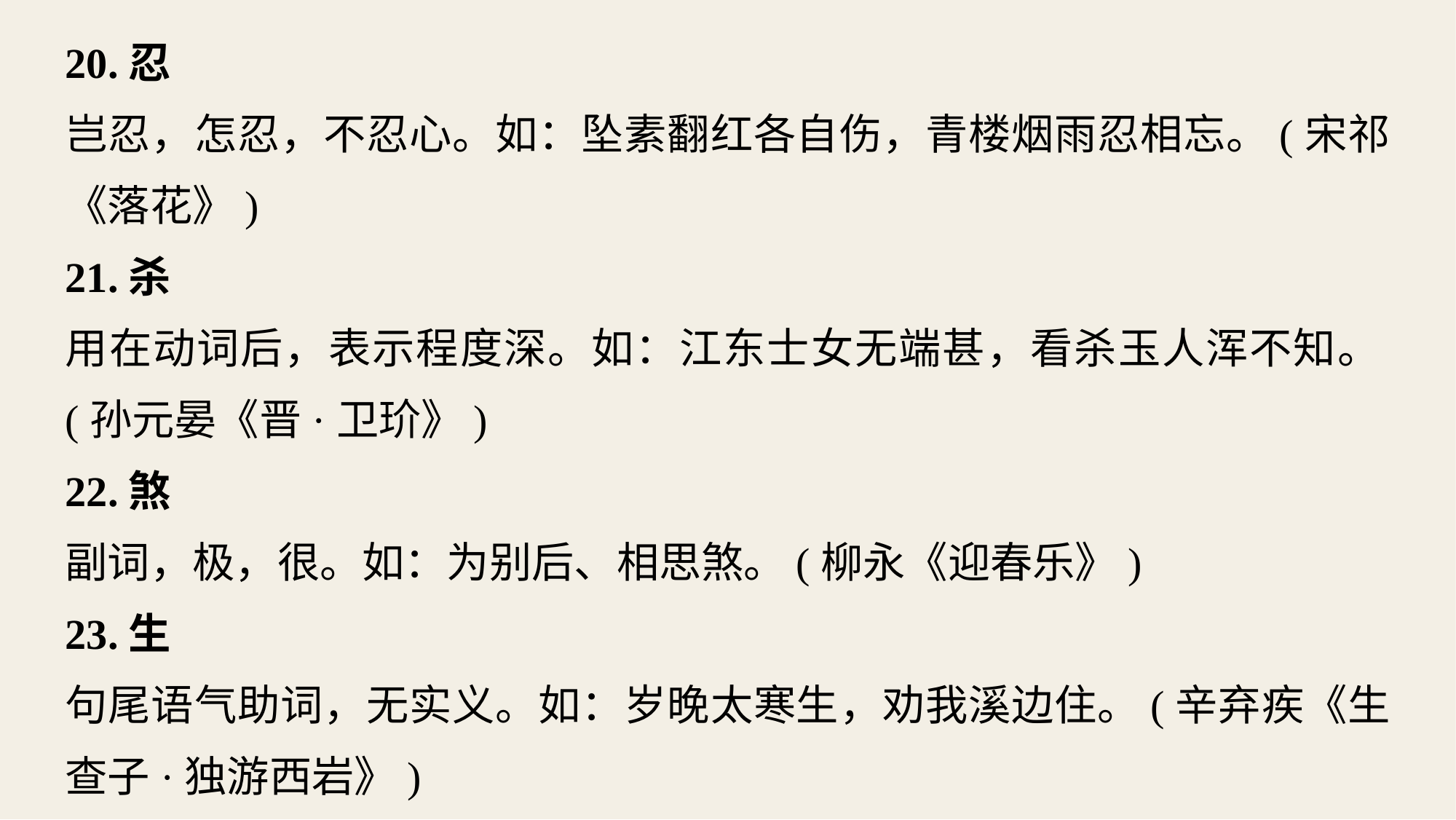

20.忍
岂忍，怎忍，不忍心。如：坠素翻红各自伤，青楼烟雨忍相忘。(宋祁《落花》)
21.杀
用在动词后，表示程度深。如：江东士女无端甚，看杀玉人浑不知。(孙元晏《晋·卫玠》)
22.煞
副词，极，很。如：为别后、相思煞。(柳永《迎春乐》)
23.生
句尾语气助词，无实义。如：岁晚太寒生，劝我溪边住。(辛弃疾《生查子·独游西岩》)